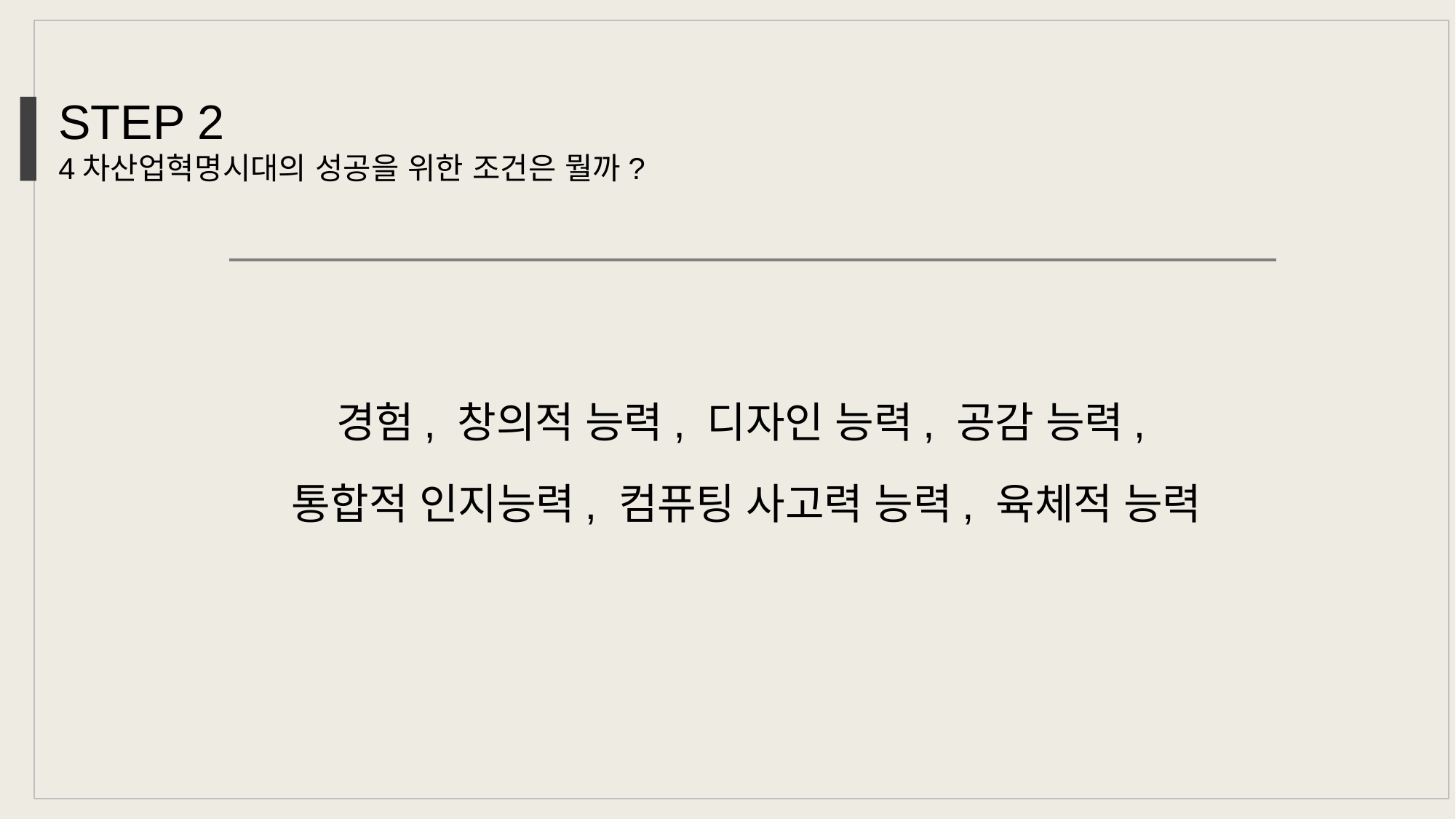

STEP 2
4차산업혁명시대의 성공을 위한 조건은 뭘까?

경험, 창의적 능력, 디자인 능력, 공감 능력,
통합적 인지능력, 컴퓨팅 사고력 능력, 육체적 능력